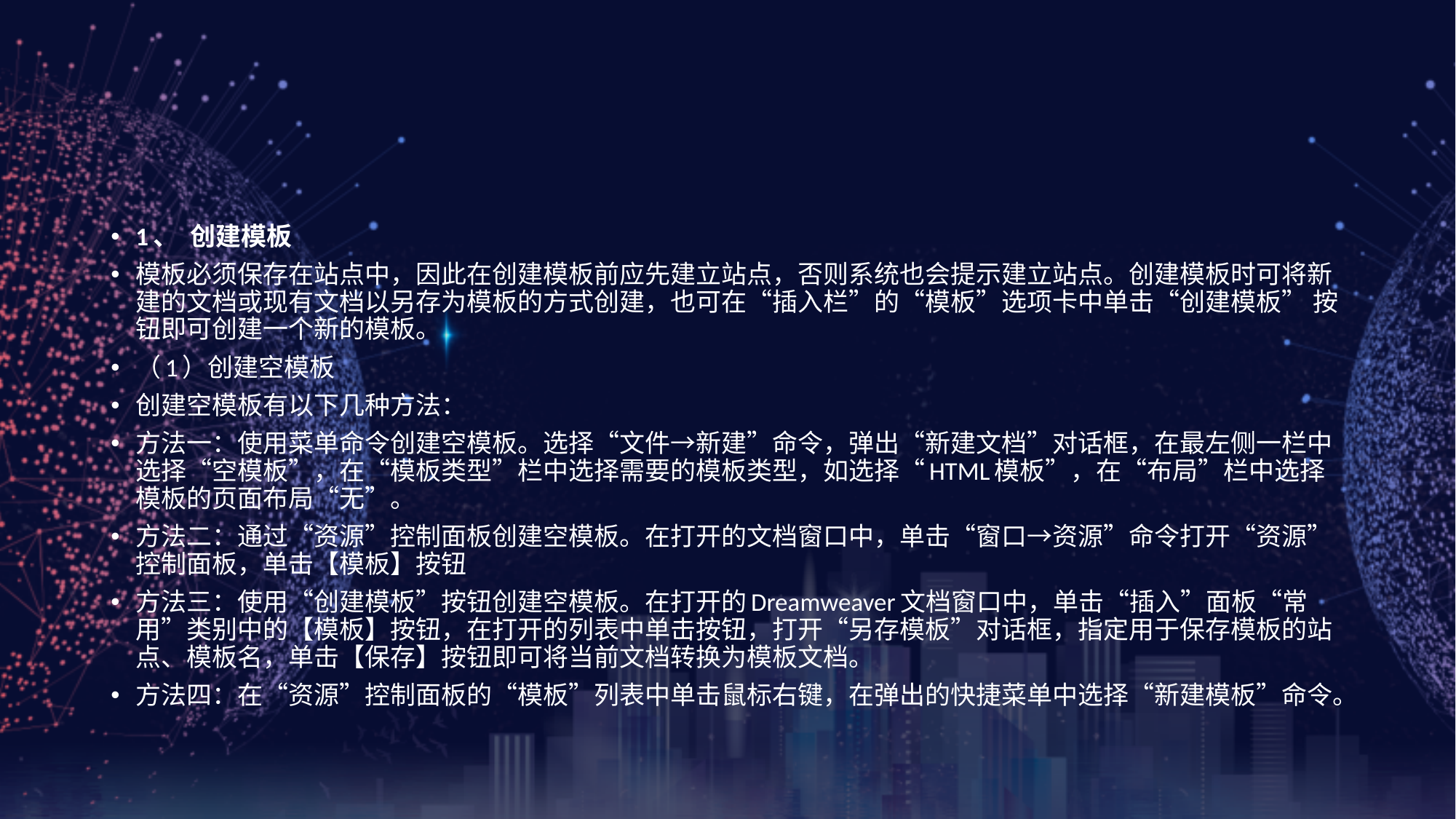

#
1、  创建模板
模板必须保存在站点中，因此在创建模板前应先建立站点，否则系统也会提示建立站点。创建模板时可将新建的文档或现有文档以另存为模板的方式创建，也可在“插入栏”的“模板”选项卡中单击“创建模板” 按钮即可创建一个新的模板。
（1）创建空模板
创建空模板有以下几种方法：
方法一：使用菜单命令创建空模板。选择“文件→新建”命令，弹出“新建文档”对话框，在最左侧一栏中选择“空模板”，在“模板类型”栏中选择需要的模板类型，如选择“HTML模板”，在“布局”栏中选择模板的页面布局“无”。
方法二：通过“资源”控制面板创建空模板。在打开的文档窗口中，单击“窗口→资源”命令打开“资源”控制面板，单击【模板】按钮
方法三：使用“创建模板”按钮创建空模板。在打开的Dreamweaver文档窗口中，单击“插入”面板“常用”类别中的【模板】按钮，在打开的列表中单击按钮，打开“另存模板”对话框，指定用于保存模板的站点、模板名，单击【保存】按钮即可将当前文档转换为模板文档。
方法四：在“资源”控制面板的“模板”列表中单击鼠标右键，在弹出的快捷菜单中选择“新建模板”命令。